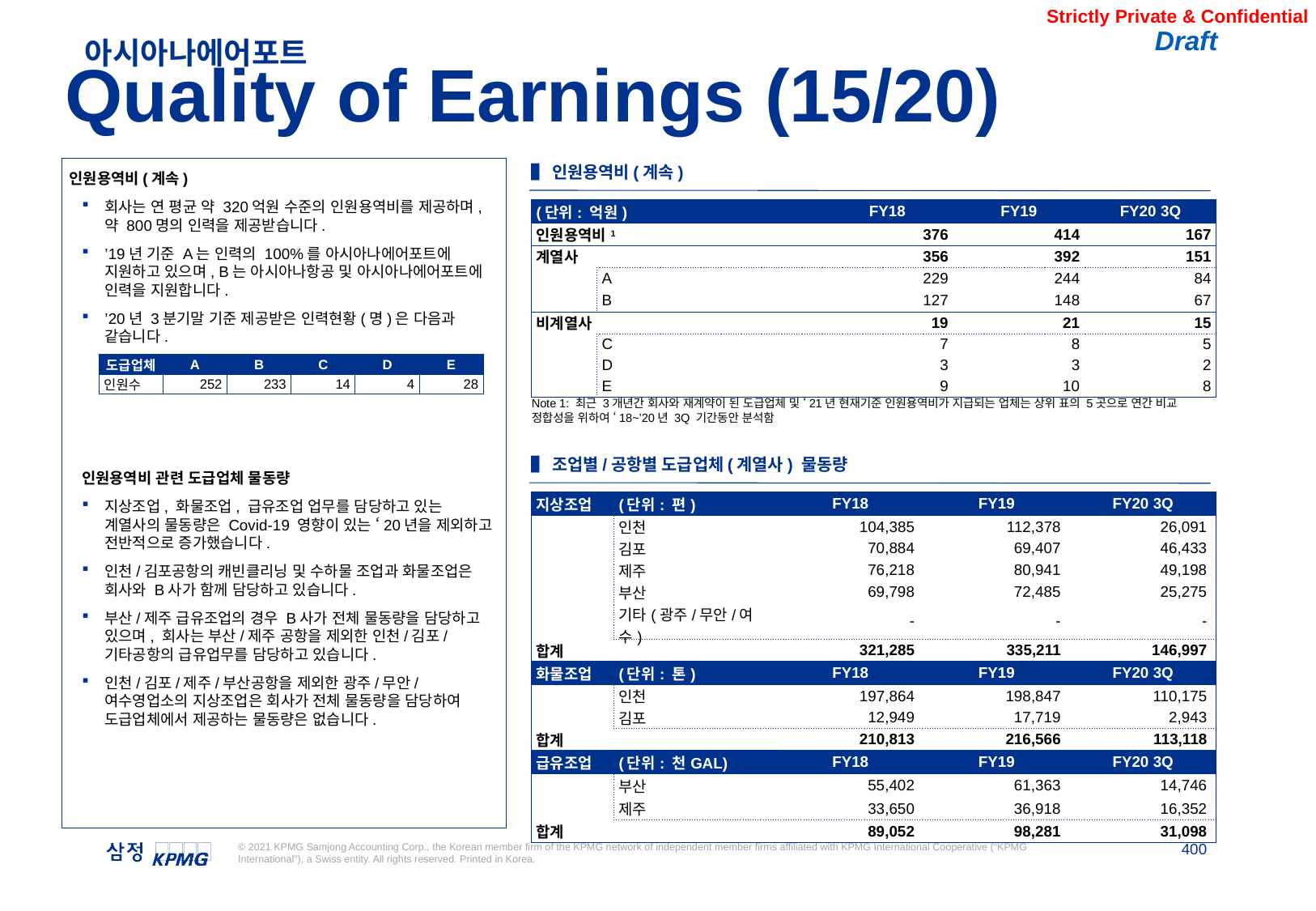

아시아나에어포트
Quality of Earnings (15/20)
▌인원용역비(계속)

인원용역비(계속)
회사는 연 평균 약 320억원 수준의 인원용역비를 제공하며, 약 800명의 인력을 제공받습니다.
’19년 기준 A는 인력의 100%를 아시아나에어포트에 지원하고 있으며, B는 아시아나항공 및 아시아나에어포트에 인력을 지원합니다.
’20년 3분기말 기준 제공받은 인력현황(명)은 다음과 같습니다.

인원용역비 관련 도급업체 물동량
지상조업, 화물조업, 급유조업 업무를 담당하고 있는 계열사의 물동량은 Covid-19 영향이 있는 ‘20년을 제외하고 전반적으로 증가했습니다.
인천/김포공항의 캐빈클리닝 및 수하물 조업과 화물조업은 회사와 B사가 함께 담당하고 있습니다.
부산/제주 급유조업의 경우 B사가 전체 물동량을 담당하고 있으며, 회사는 부산/제주 공항을 제외한 인천/김포/기타공항의 급유업무를 담당하고 있습니다.
인천/김포/제주/부산공항을 제외한 광주/무안/여수영업소의 지상조업은 회사가 전체 물동량을 담당하여 도급업체에서 제공하는 물동량은 없습니다.

| (단위: 억원) |  | FY18 | FY19 | FY20 3Q |
| --- | --- | --- | --- | --- |
| 인원용역비1 |  | 376 | 414 | 167 |
| 계열사 |  | 356 | 392 | 151 |
|  | A | 229 | 244 | 84 |
|  | B | 127 | 148 | 67 |
| 비계열사 |  | 19 | 21 | 15 |
|  | C | 7 | 8 | 5 |
|  | D | 3 | 3 | 2 |
|  | E | 9 | 10 | 8 |
| 도급업체 | A | B | C | D | E |
| --- | --- | --- | --- | --- | --- |
| 인원수 | 252 | 233 | 14 | 4 | 28 |
Note 1: 최근 3개년간 회사와 재계약이 된 도급업체 및 ‘21년 현재기준 인원용역비가 지급되는 업체는 상위 표의 5곳으로 연간 비교 정합성을 위하여 ‘18~’20년 3Q 기간동안 분석함
▌조업별/공항별 도급업체(계열사) 물동량

| 지상조업 | (단위: 편) | FY18 | FY19 | FY20 3Q |
| --- | --- | --- | --- | --- |
|  | 인천 | 104,385 | 112,378 | 26,091 |
|  | 김포 | 70,884 | 69,407 | 46,433 |
|  | 제주 | 76,218 | 80,941 | 49,198 |
|  | 부산 | 69,798 | 72,485 | 25,275 |
|  | 기타(광주/무안/여수) | - | - | - |
| 합계 |  | 321,285 | 335,211 | 146,997 |
| 화물조업 | (단위: 톤) | FY18 | FY19 | FY20 3Q |
|  | 인천 | 197,864 | 198,847 | 110,175 |
|  | 김포 | 12,949 | 17,719 | 2,943 |
| 합계 |  | 210,813 | 216,566 | 113,118 |
| 급유조업 | (단위: 천GAL) | FY18 | FY19 | FY20 3Q |
|  | 부산 | 55,402 | 61,363 | 14,746 |
|  | 제주 | 33,650 | 36,918 | 16,352 |
| 합계 |  | 89,052 | 98,281 | 31,098 |